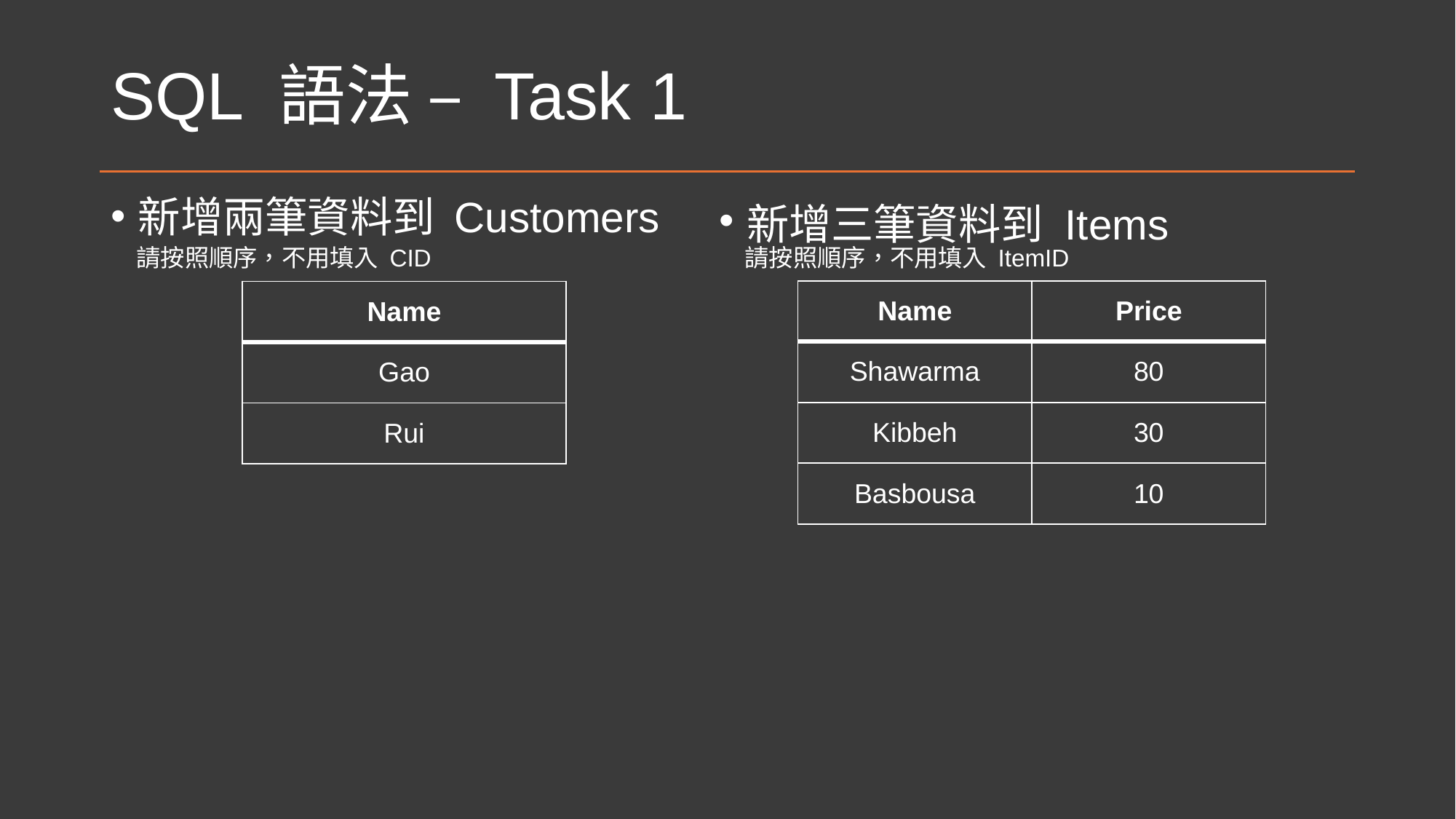

# SQL 語法 – Task 1
新增兩筆資料到 Customers
新增三筆資料到 Items
請按照順序，不用填入 CID
請按照順序，不用填入 ItemID
| Name | Price |
| --- | --- |
| Shawarma | 80 |
| Kibbeh | 30 |
| Basbousa | 10 |
| Name |
| --- |
| Gao |
| Rui |